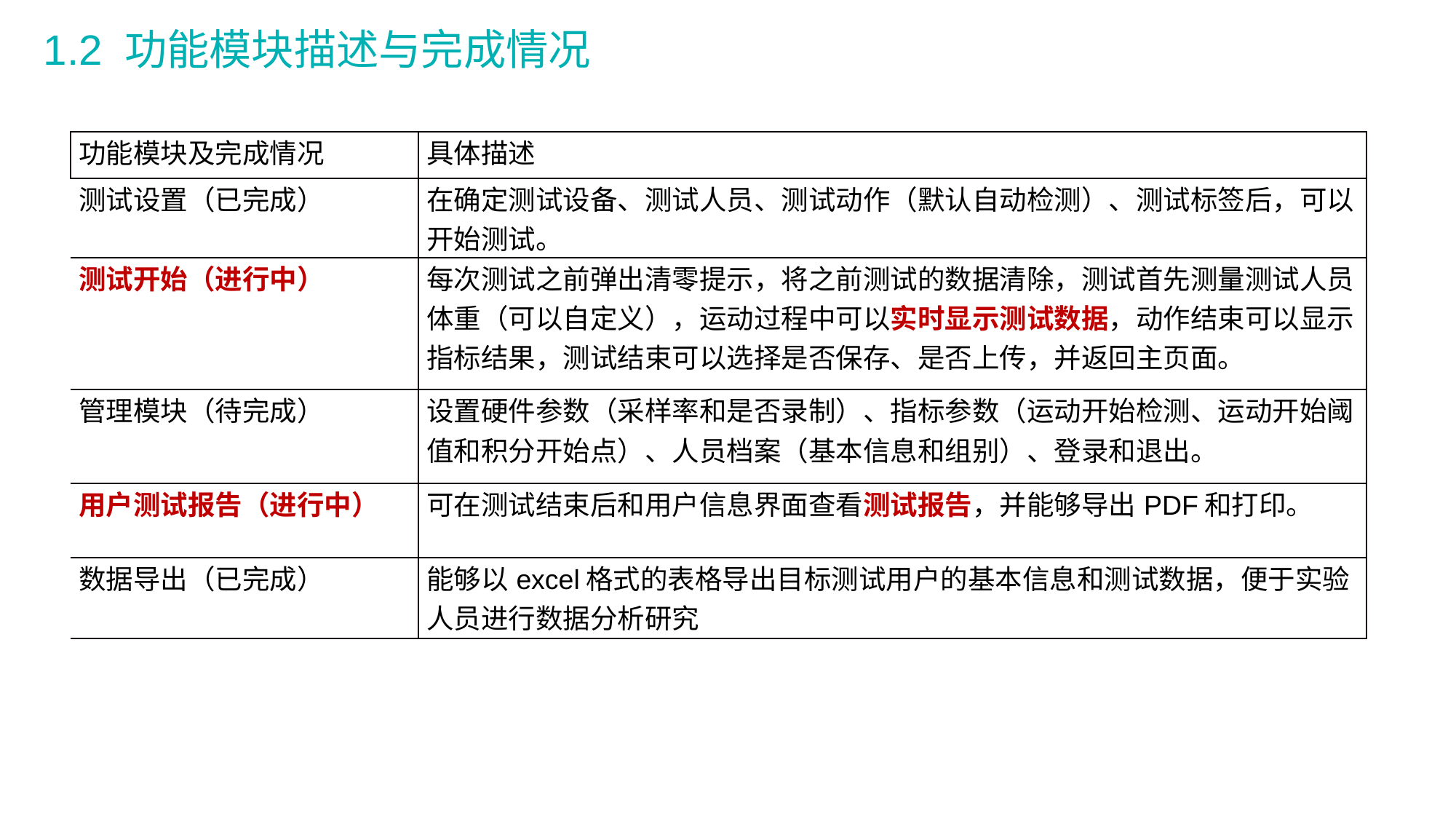

1.2 功能模块描述与完成情况
| 功能模块及完成情况 | 具体描述 |
| --- | --- |
| 测试设置（已完成） | 在确定测试设备、测试人员、测试动作（默认自动检测）、测试标签后，可以开始测试。 |
| 测试开始（进行中） | 每次测试之前弹出清零提示，将之前测试的数据清除，测试首先测量测试人员体重（可以自定义），运动过程中可以实时显示测试数据，动作结束可以显示指标结果，测试结束可以选择是否保存、是否上传，并返回主页面。 |
| 管理模块（待完成） | 设置硬件参数（采样率和是否录制）、指标参数（运动开始检测、运动开始阈值和积分开始点）、人员档案（基本信息和组别）、登录和退出。 |
| 用户测试报告（进行中） | 可在测试结束后和用户信息界面查看测试报告，并能够导出PDF和打印。 |
| 数据导出（已完成） | 能够以excel格式的表格导出目标测试用户的基本信息和测试数据，便于实验人员进行数据分析研究 |